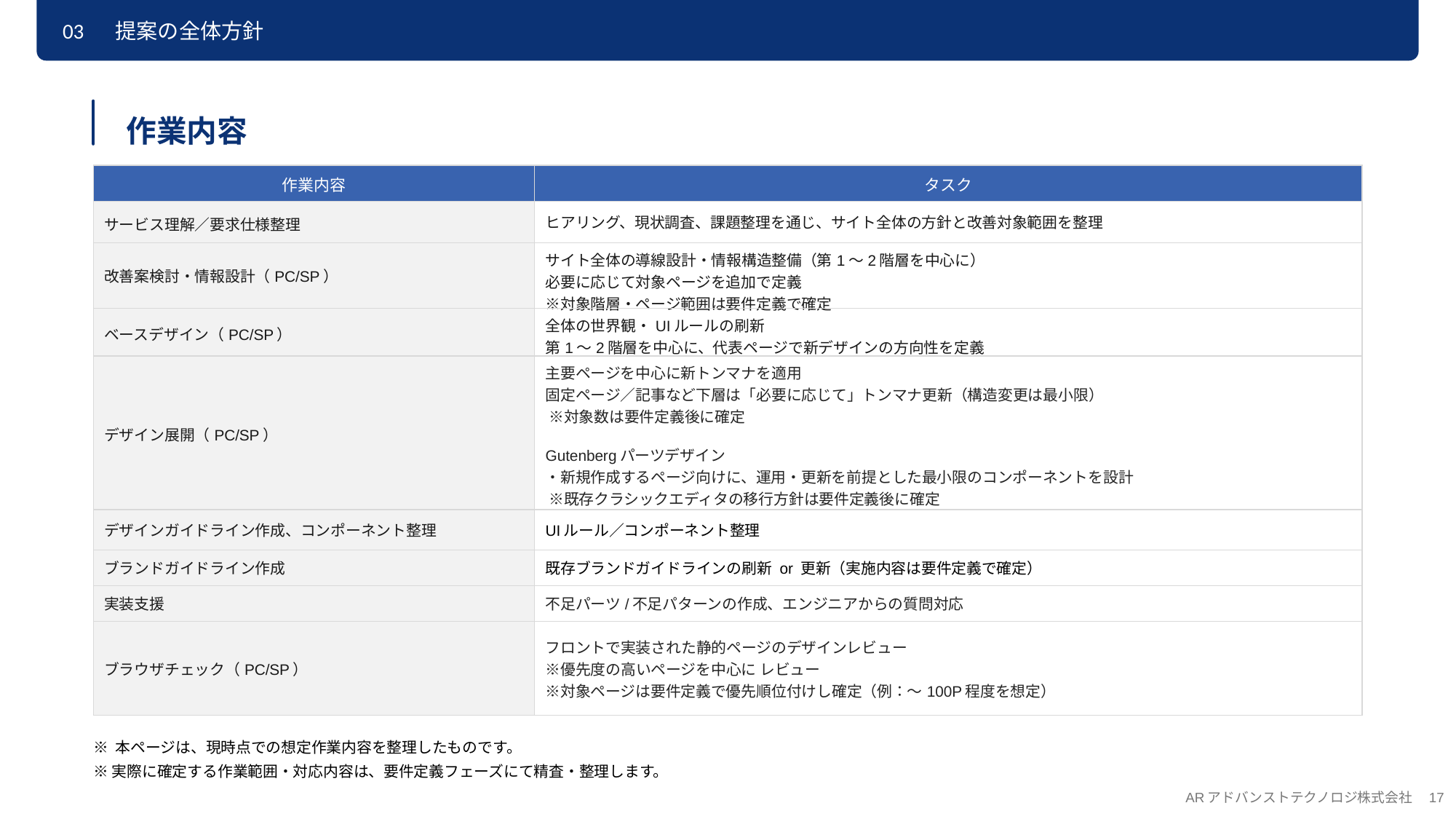

03　 提案の全体方針
作業内容
| 作業内容 | タスク |
| --- | --- |
| サービス理解／要求仕様整理 | ヒアリング、現状調査、課題整理を通じ、サイト全体の方針と改善対象範囲を整理 |
| 改善案検討・情報設計（PC/SP） | サイト全体の導線設計・情報構造整備（第1〜2階層を中心に） 必要に応じて対象ページを追加で定義 ※対象階層・ページ範囲は要件定義で確定 |
| ベースデザイン（PC/SP） | 全体の世界観・UIルールの刷新 第1〜2階層を中心に、代表ページで新デザインの方向性を定義 |
| デザイン展開（PC/SP） | 主要ページを中心に新トンマナを適用 固定ページ／記事など下層は「必要に応じて」トンマナ更新（構造変更は最小限） ※対象数は要件定義後に確定 Gutenbergパーツデザイン ・新規作成するページ向けに、運用・更新を前提とした最小限のコンポーネントを設計  ※既存クラシックエディタの移行方針は要件定義後に確定 |
| デザインガイドライン作成、コンポーネント整理 | UIルール／コンポーネント整理 |
| ブランドガイドライン作成 | 既存ブランドガイドラインの刷新 or 更新（実施内容は要件定義で確定） |
| 実装支援 | 不足パーツ/不足パターンの作成、エンジニアからの質問対応 |
| ブラウザチェック（PC/SP） | フロントで実装された静的ページのデザインレビュー ※優先度の高いページを中心に レビュー ※対象ページは要件定義で優先順位付けし確定（例：〜100P程度を想定） |
※ 本ページは、現時点での想定作業内容を整理したものです。
※ 実際に確定する作業範囲・対応内容は、要件定義フェーズにて精査・整理します。
ARアドバンストテクノロジ株式会社　17